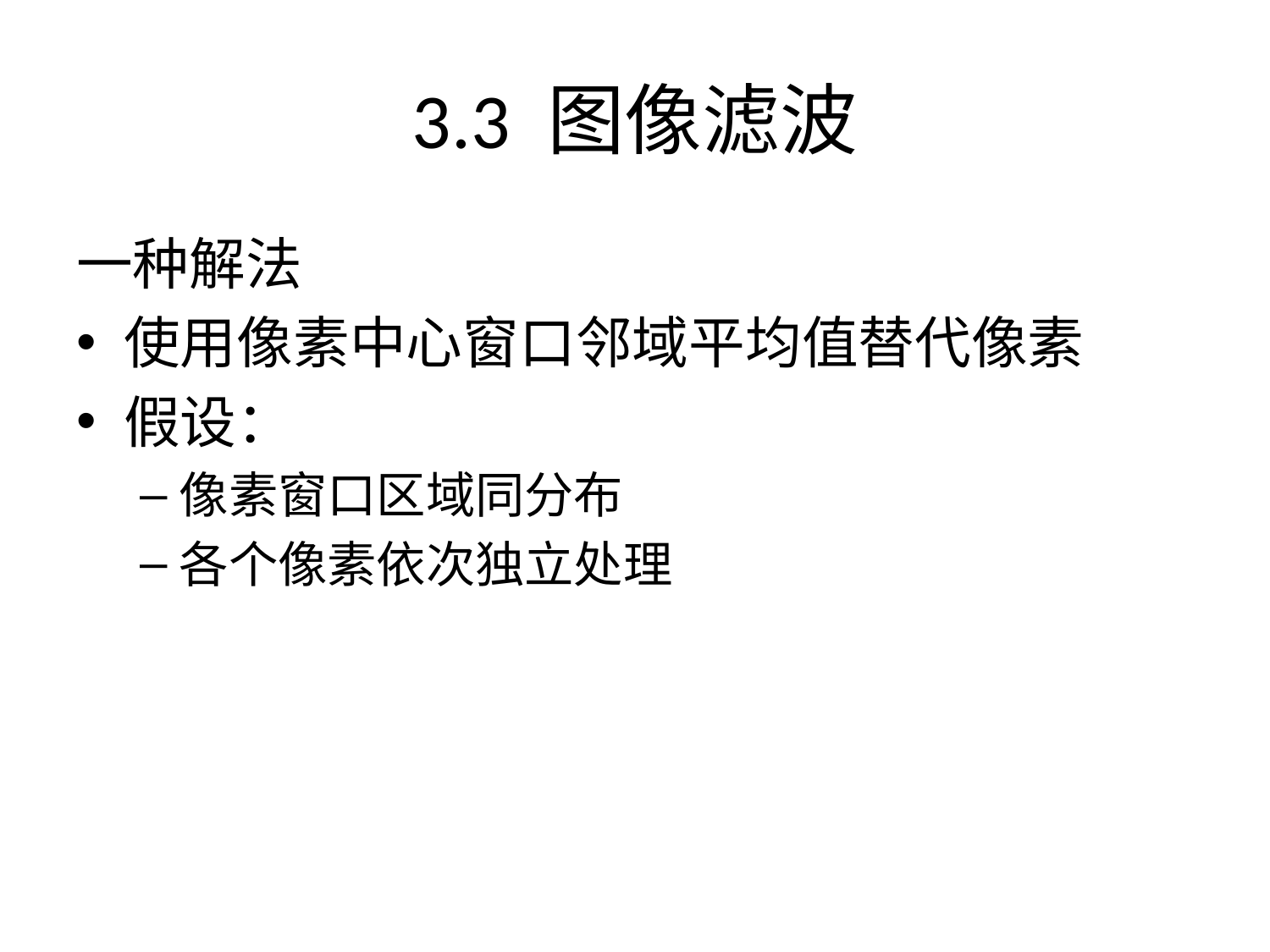

# 3.3 图像滤波
一种解法
使用像素中心窗口邻域平均值替代像素
假设：
像素窗口区域同分布
各个像素依次独立处理